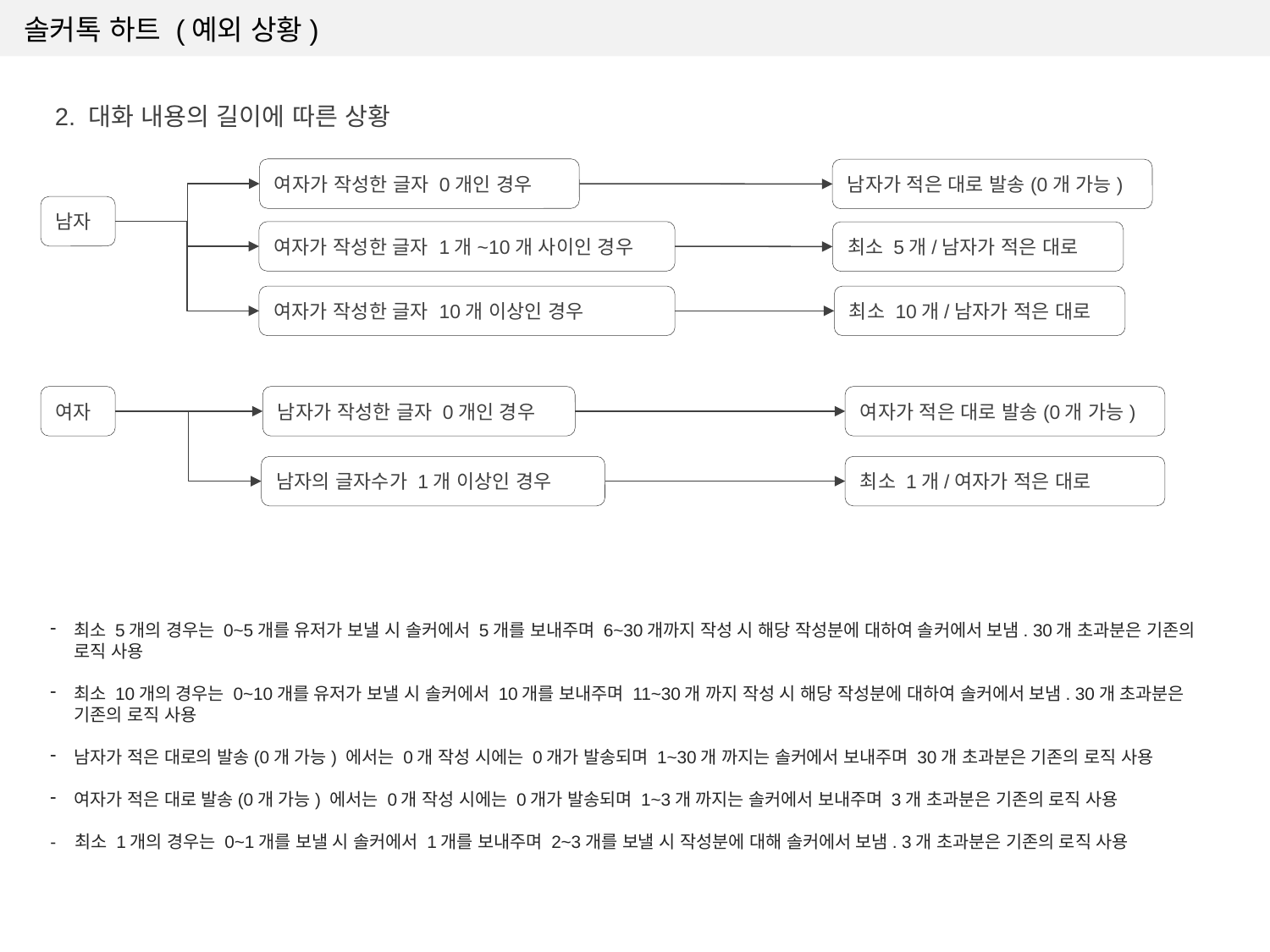

솔커톡 하트 (예외 상황)
2. 대화 내용의 길이에 따른 상황
여자가 작성한 글자 0개인 경우
남자가 적은 대로 발송(0개 가능)
남자
여자가 작성한 글자 1개~10개 사이인 경우
최소 5개/남자가 적은 대로
여자가 작성한 글자 10개 이상인 경우
최소 10개/남자가 적은 대로
남자가 작성한 글자 0개인 경우
여자
여자가 적은 대로 발송(0개 가능)
남자의 글자수가 1개 이상인 경우
최소 1개/여자가 적은 대로
최소 5개의 경우는 0~5개를 유저가 보낼 시 솔커에서 5개를 보내주며 6~30개까지 작성 시 해당 작성분에 대하여 솔커에서 보냄. 30개 초과분은 기존의 로직 사용

최소 10개의 경우는 0~10개를 유저가 보낼 시 솔커에서 10개를 보내주며 11~30개 까지 작성 시 해당 작성분에 대하여 솔커에서 보냄. 30개 초과분은 기존의 로직 사용

남자가 적은 대로의 발송(0개 가능) 에서는 0개 작성 시에는 0개가 발송되며 1~30개 까지는 솔커에서 보내주며 30개 초과분은 기존의 로직 사용

여자가 적은 대로 발송(0개 가능) 에서는 0개 작성 시에는 0개가 발송되며 1~3개 까지는 솔커에서 보내주며 3개 초과분은 기존의 로직 사용

-   최소 1개의 경우는 0~1개를 보낼 시 솔커에서 1개를 보내주며 2~3개를 보낼 시 작성분에 대해 솔커에서 보냄. 3개 초과분은 기존의 로직 사용